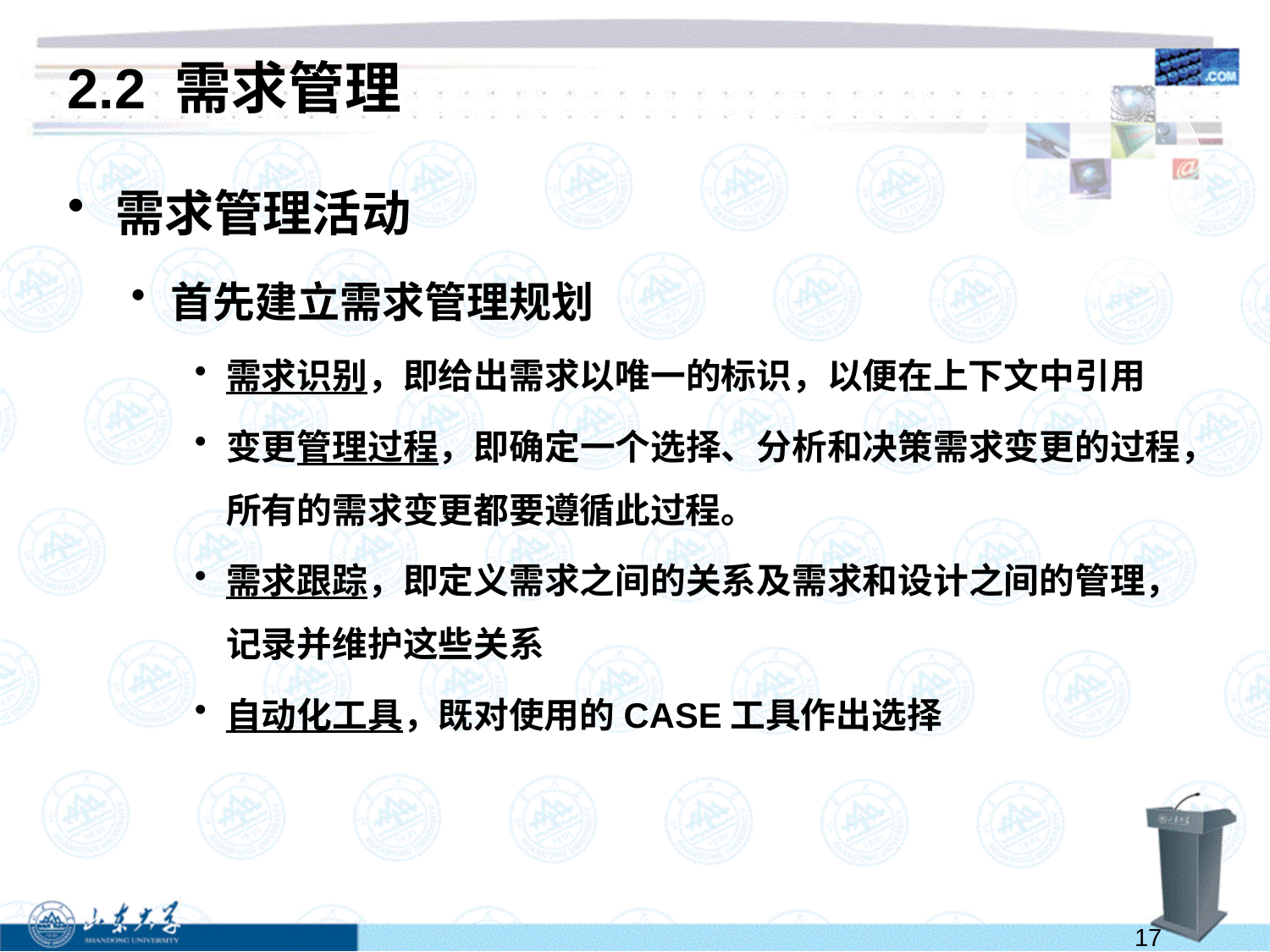

# 2.2 需求管理
需求管理活动
首先建立需求管理规划
需求识别，即给出需求以唯一的标识，以便在上下文中引用
变更管理过程，即确定一个选择、分析和决策需求变更的过程，所有的需求变更都要遵循此过程。
需求跟踪，即定义需求之间的关系及需求和设计之间的管理，记录并维护这些关系
自动化工具，既对使用的CASE工具作出选择
17